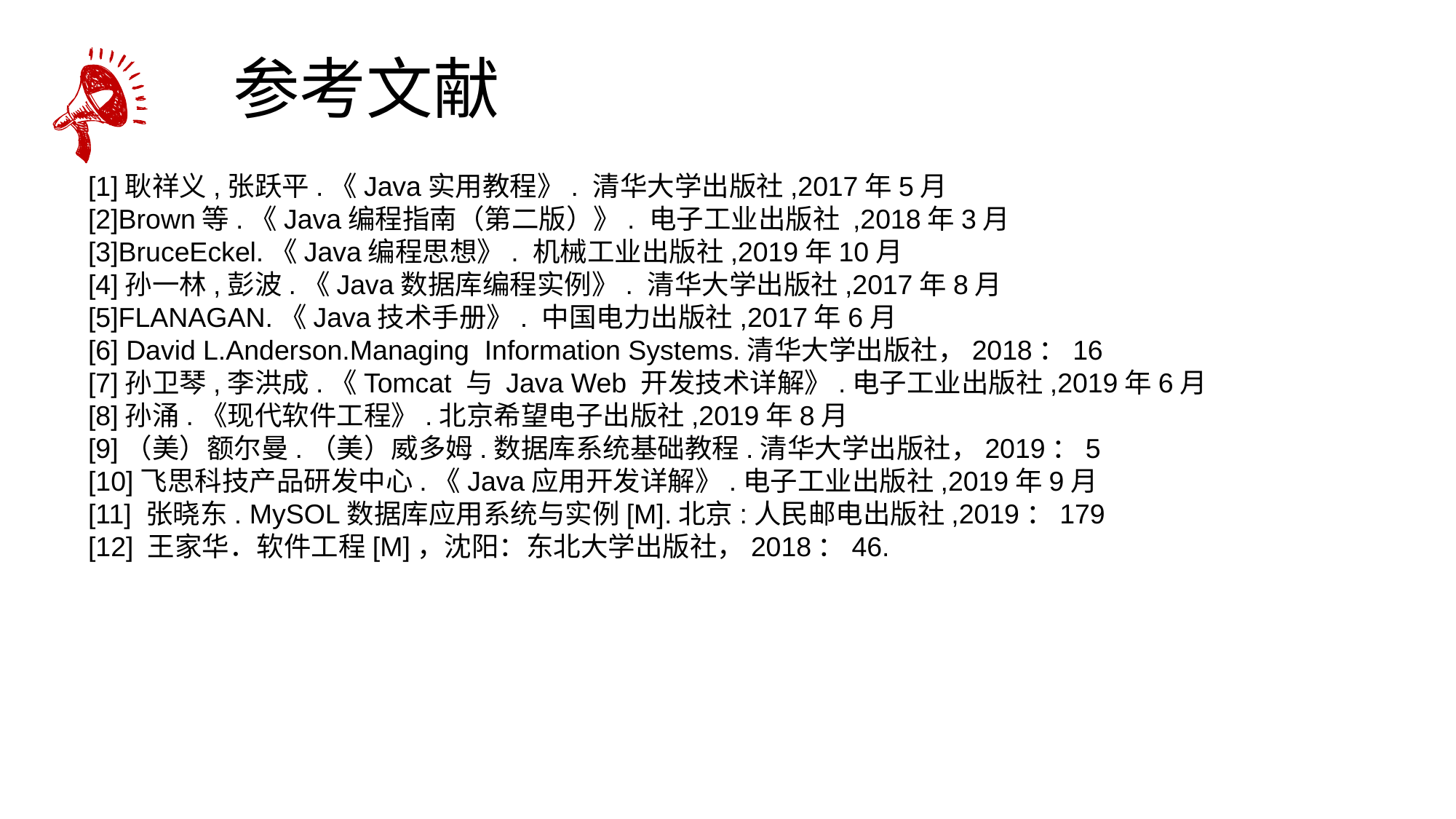

参考文献

[1]耿祥义,张跃平.《Java实用教程》. 清华大学出版社,2017年5月
[2]Brown等.《Java编程指南（第二版）》. 电子工业出版社 ,2018年3月
[3]BruceEckel.《Java编程思想》. 机械工业出版社,2019年10月
[4]孙一林,彭波.《Java数据库编程实例》. 清华大学出版社,2017年8月
[5]FLANAGAN.《Java技术手册》. 中国电力出版社,2017年6月
[6] David L.Anderson.Managing  Information Systems.清华大学出版社，2018：16
[7]孙卫琴,李洪成.《Tomcat 与 Java Web 开发技术详解》.电子工业出版社,2019年6月
[8]孙涌.《现代软件工程》.北京希望电子出版社,2019年8月
[9]（美）额尔曼.（美）威多姆.数据库系统基础教程.清华大学出版社，2019：5
[10]飞思科技产品研发中心.《Java应用开发详解》.电子工业出版社,2019年9月
[11] 张晓东. MySOL数据库应用系统与实例[M].北京:人民邮电出版社,2019：179
[12] 王家华．软件工程[M]，沈阳：东北大学出版社，2018：46.